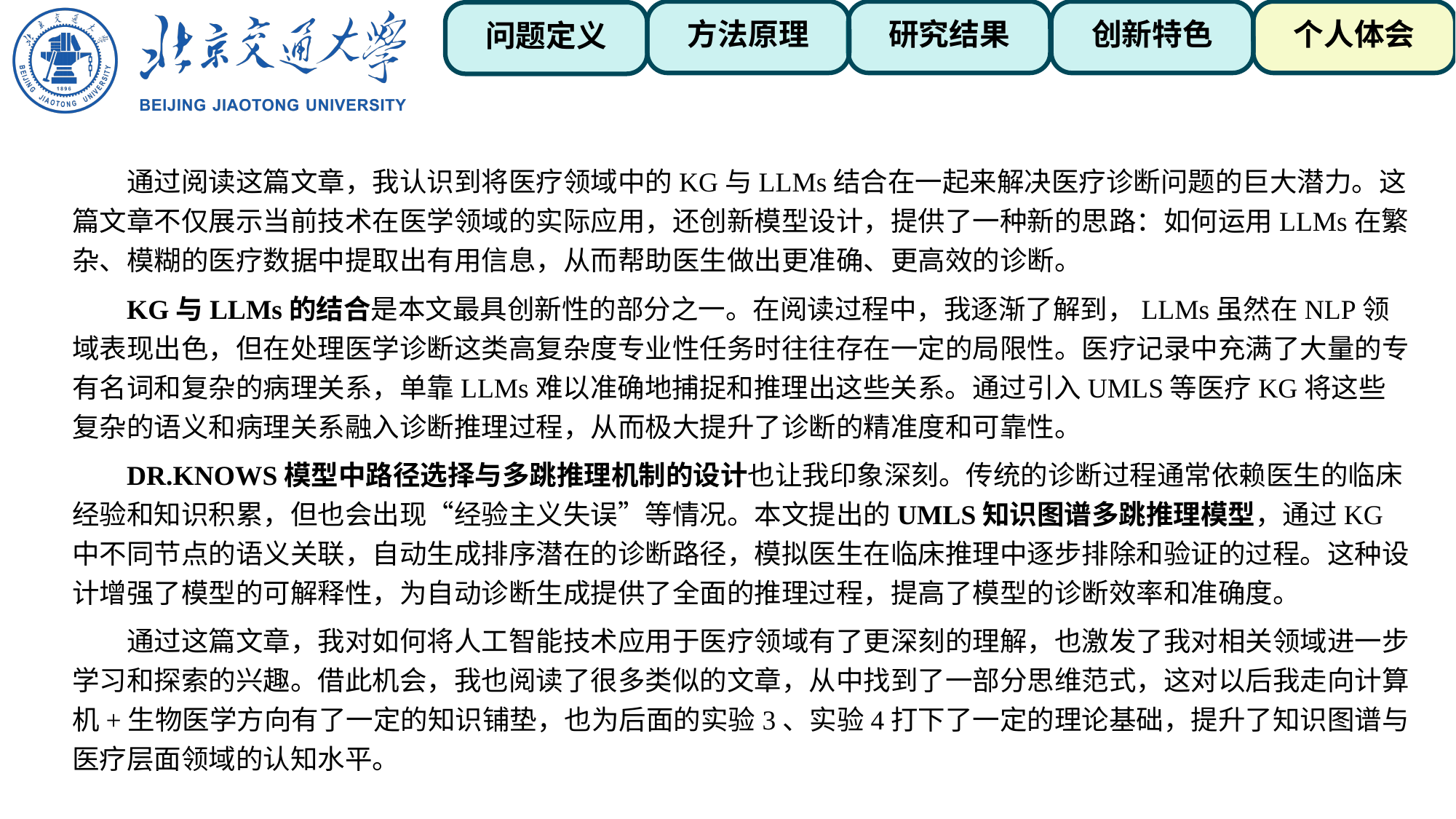

方法原理
研究结果
创新特色
个人体会
问题定义
通过阅读这篇文章，我认识到将医疗领域中的KG与LLMs结合在一起来解决医疗诊断问题的巨大潜力。这篇文章不仅展示当前技术在医学领域的实际应用，还创新模型设计，提供了一种新的思路：如何运用LLMs在繁杂、模糊的医疗数据中提取出有用信息，从而帮助医生做出更准确、更高效的诊断。
KG与LLMs的结合是本文最具创新性的部分之一。在阅读过程中，我逐渐了解到，LLMs虽然在NLP领域表现出色，但在处理医学诊断这类高复杂度专业性任务时往往存在一定的局限性。医疗记录中充满了大量的专有名词和复杂的病理关系，单靠LLMs难以准确地捕捉和推理出这些关系。通过引入UMLS等医疗KG将这些复杂的语义和病理关系融入诊断推理过程，从而极大提升了诊断的精准度和可靠性。
DR.KNOWS模型中路径选择与多跳推理机制的设计也让我印象深刻。传统的诊断过程通常依赖医生的临床经验和知识积累，但也会出现“经验主义失误”等情况。本文提出的UMLS知识图谱多跳推理模型，通过KG中不同节点的语义关联，自动生成排序潜在的诊断路径，模拟医生在临床推理中逐步排除和验证的过程。这种设计增强了模型的可解释性，为自动诊断生成提供了全面的推理过程，提高了模型的诊断效率和准确度。
通过这篇文章，我对如何将人工智能技术应用于医疗领域有了更深刻的理解，也激发了我对相关领域进一步学习和探索的兴趣。借此机会，我也阅读了很多类似的文章，从中找到了一部分思维范式，这对以后我走向计算机+生物医学方向有了一定的知识铺垫，也为后面的实验3、实验4打下了一定的理论基础，提升了知识图谱与医疗层面领域的认知水平。